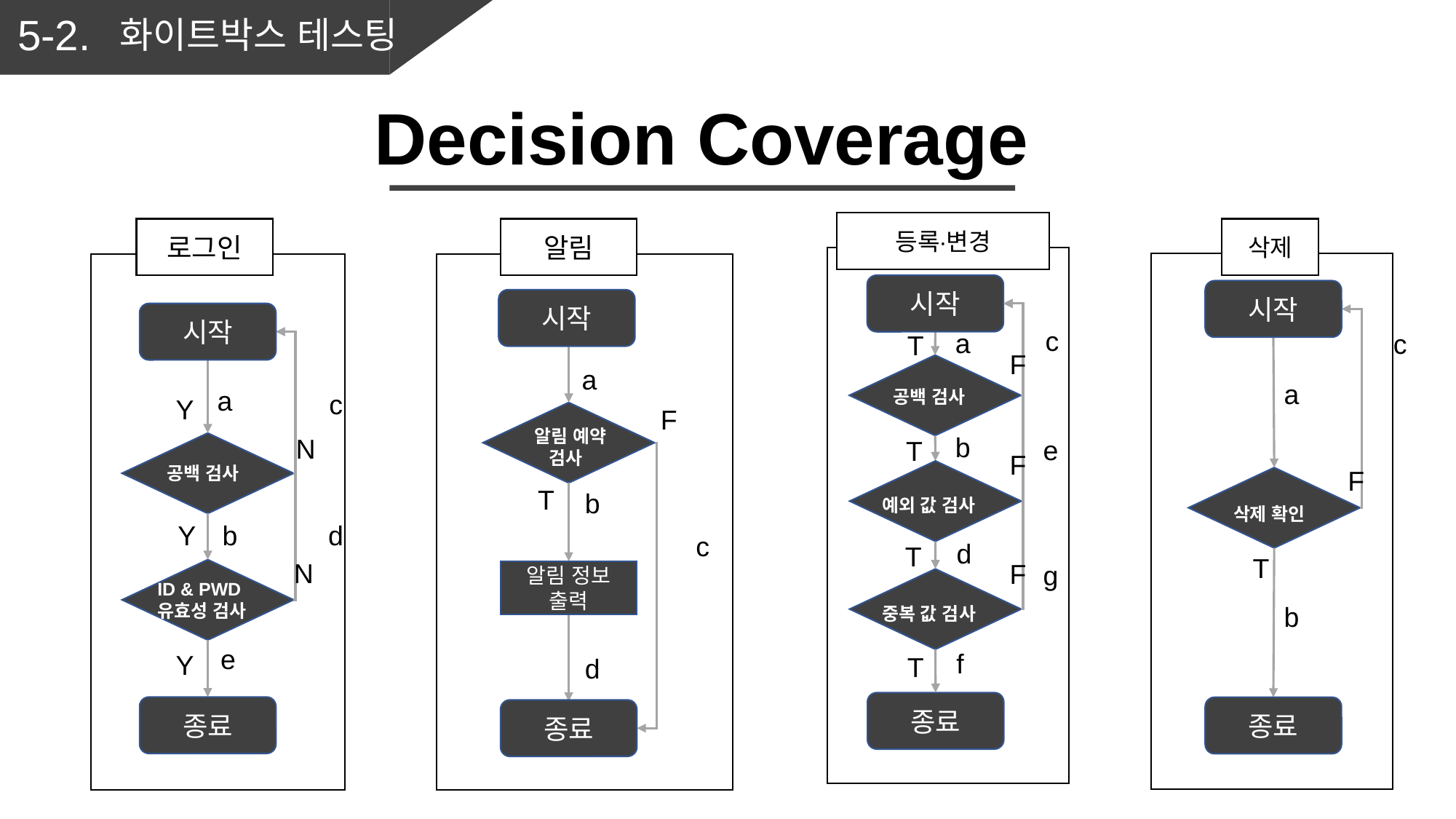

5-2.
화이트박스 테스팅
Decision Coverage

등록∙변경
로그인
알림
삭제

시작
시작
시작
시작
c
a
c
T
F

a
a
a
공백 검사
c
Y
F

알림 예약
  검사
b
N
e
T

F
공백 검사
F

T
b
예외 값 검사
삭제 확인
b
d
Y
c
d
T
T
N
F
g

알림 정보 출력

ID & PWD
유효성 검사
b
중복 값 검사
e
f
Y
T
d
종료
종료
종료
종료